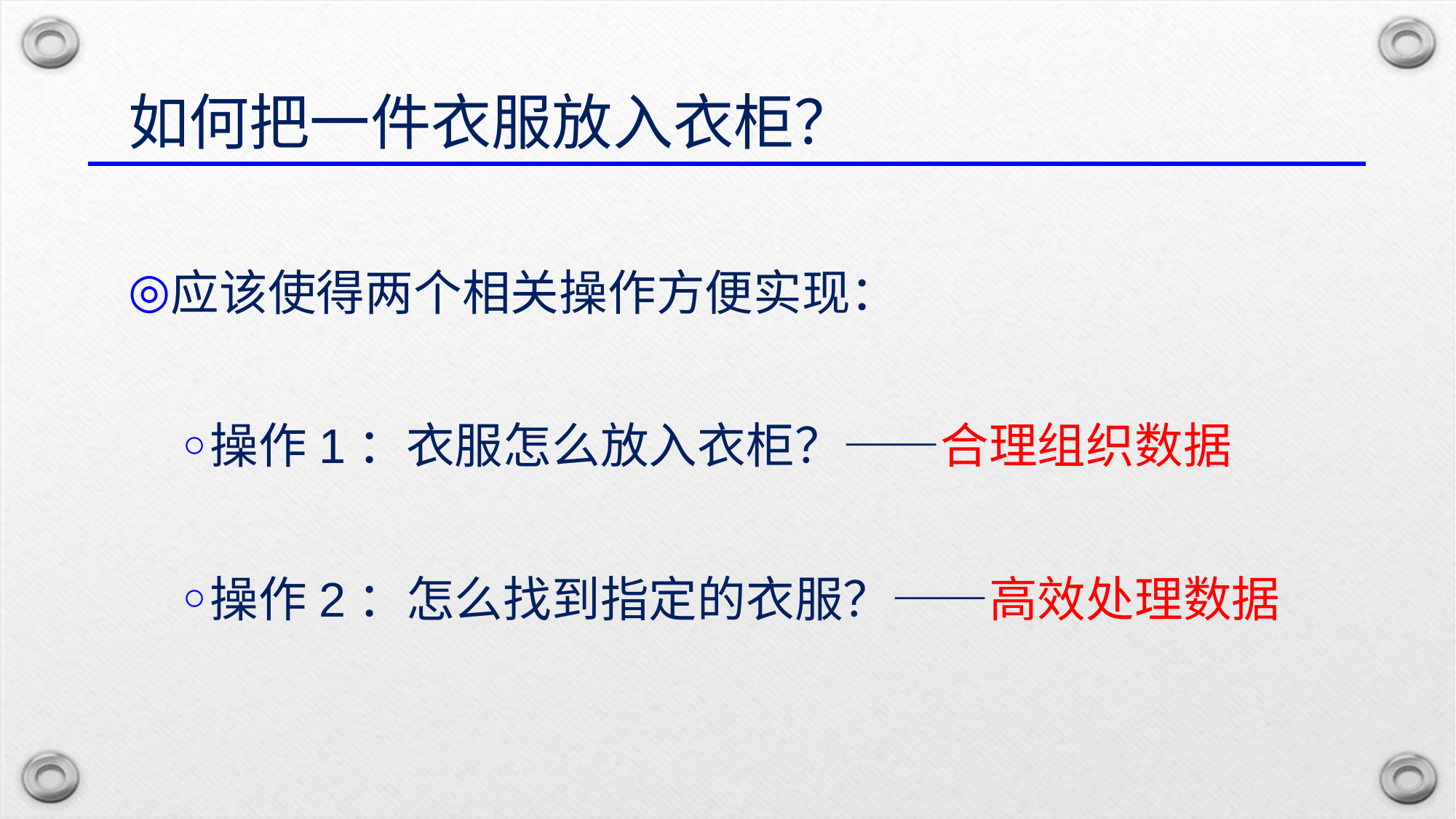

# 如何把一件衣服放入衣柜？
应该使得两个相关操作方便实现：
操作1：衣服怎么放入衣柜？——合理组织数据
操作2：怎么找到指定的衣服？——高效处理数据